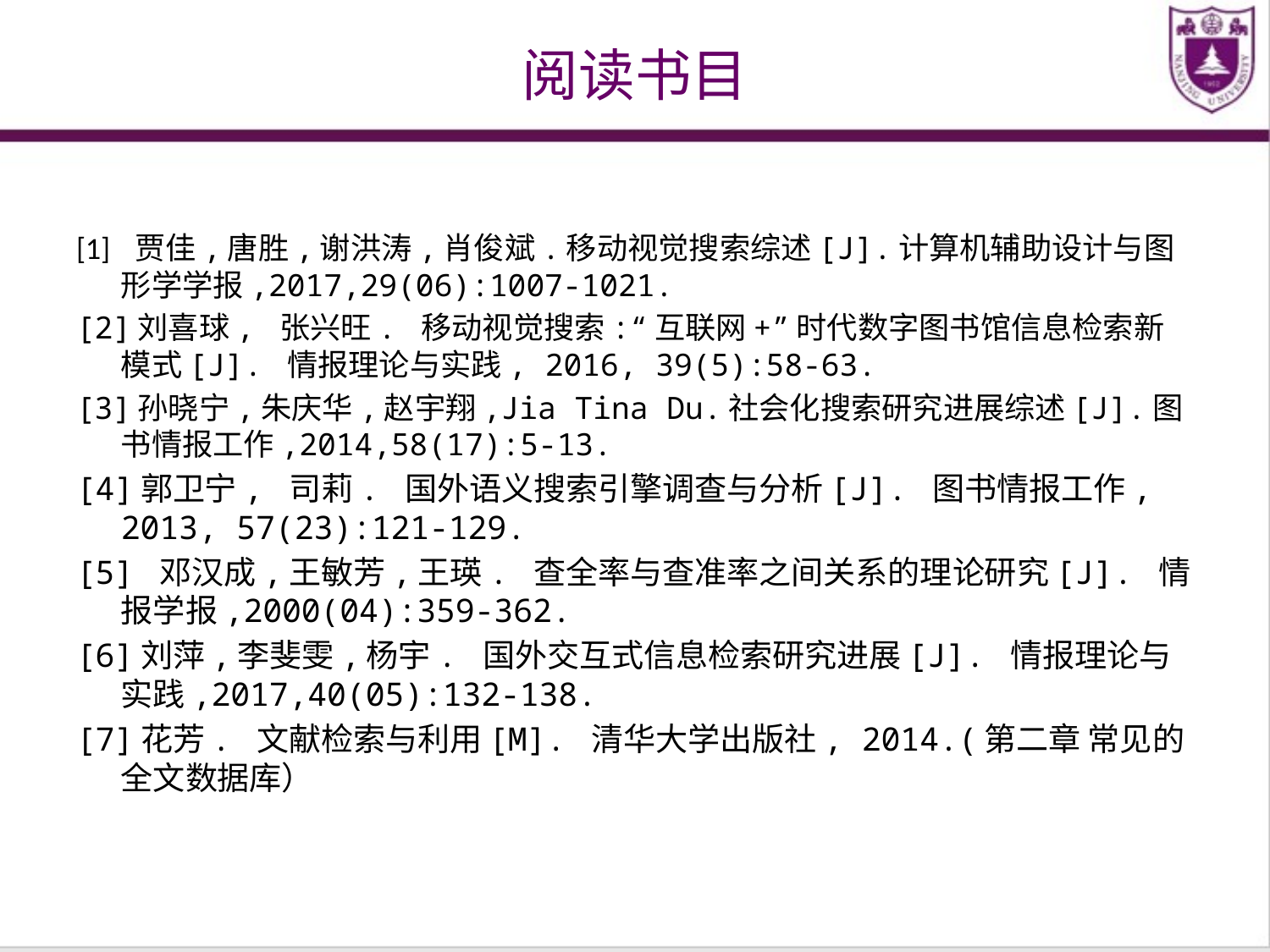

# 阅读书目
[1] 贾佳,唐胜,谢洪涛,肖俊斌.移动视觉搜索综述[J].计算机辅助设计与图形学学报,2017,29(06):1007-1021.
[2]刘喜球, 张兴旺. 移动视觉搜索:“互联网+”时代数字图书馆信息检索新模式[J]. 情报理论与实践, 2016, 39(5):58-63.
[3]孙晓宁,朱庆华,赵宇翔,Jia Tina Du.社会化搜索研究进展综述[J].图书情报工作,2014,58(17):5-13.
[4]郭卫宁, 司莉. 国外语义搜索引擎调查与分析[J]. 图书情报工作, 2013, 57(23):121-129.
[5] 邓汉成,王敏芳,王瑛. 查全率与查准率之间关系的理论研究[J]. 情报学报,2000(04):359-362.
[6]刘萍,李斐雯,杨宇. 国外交互式信息检索研究进展[J]. 情报理论与实践,2017,40(05):132-138.
[7]花芳. 文献检索与利用[M]. 清华大学出版社, 2014.(第二章 常见的全文数据库）